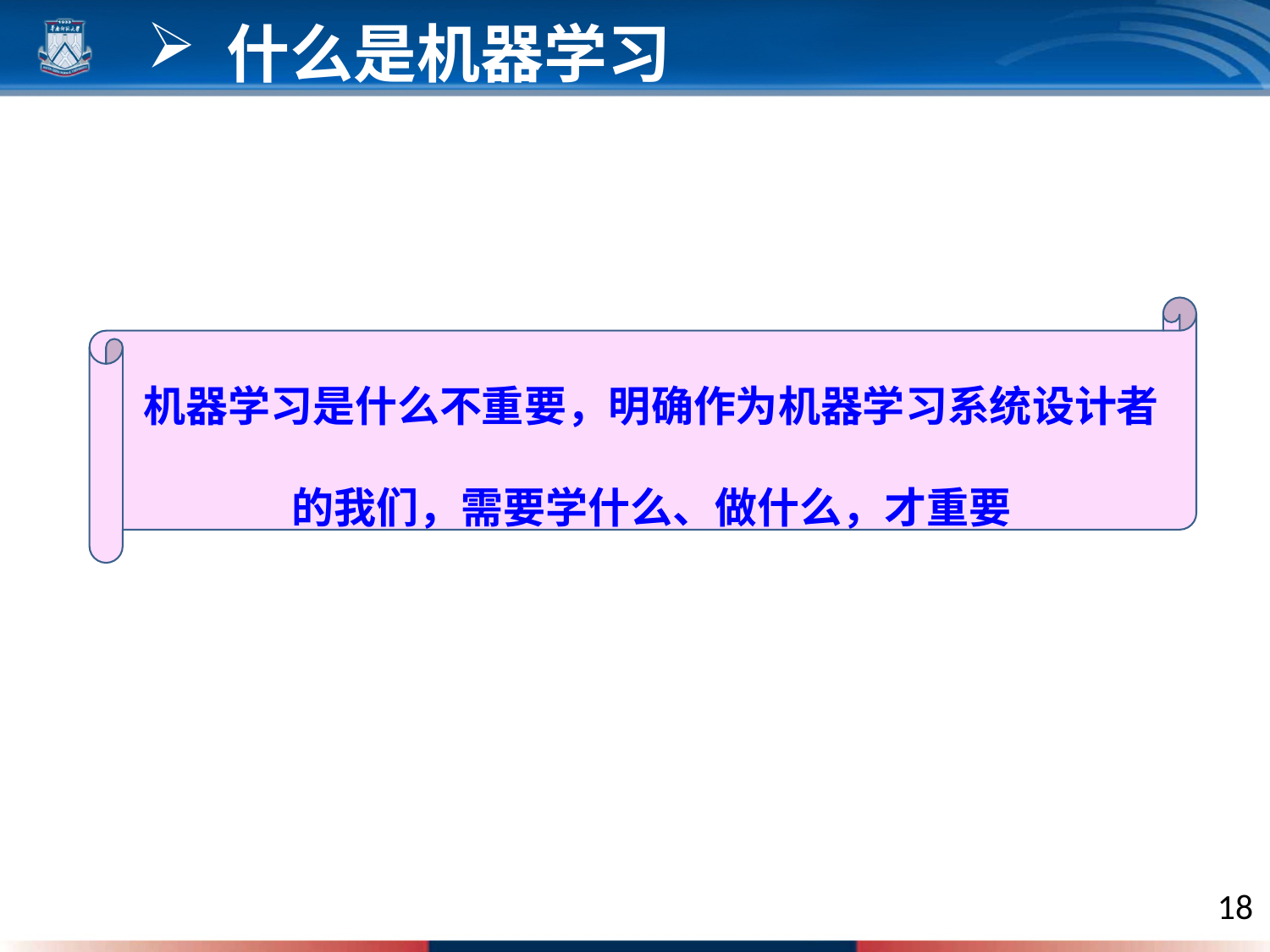

什么是机器学习
机器学习是什么不重要，明确作为机器学习系统设计者的我们，需要学什么、做什么，才重要